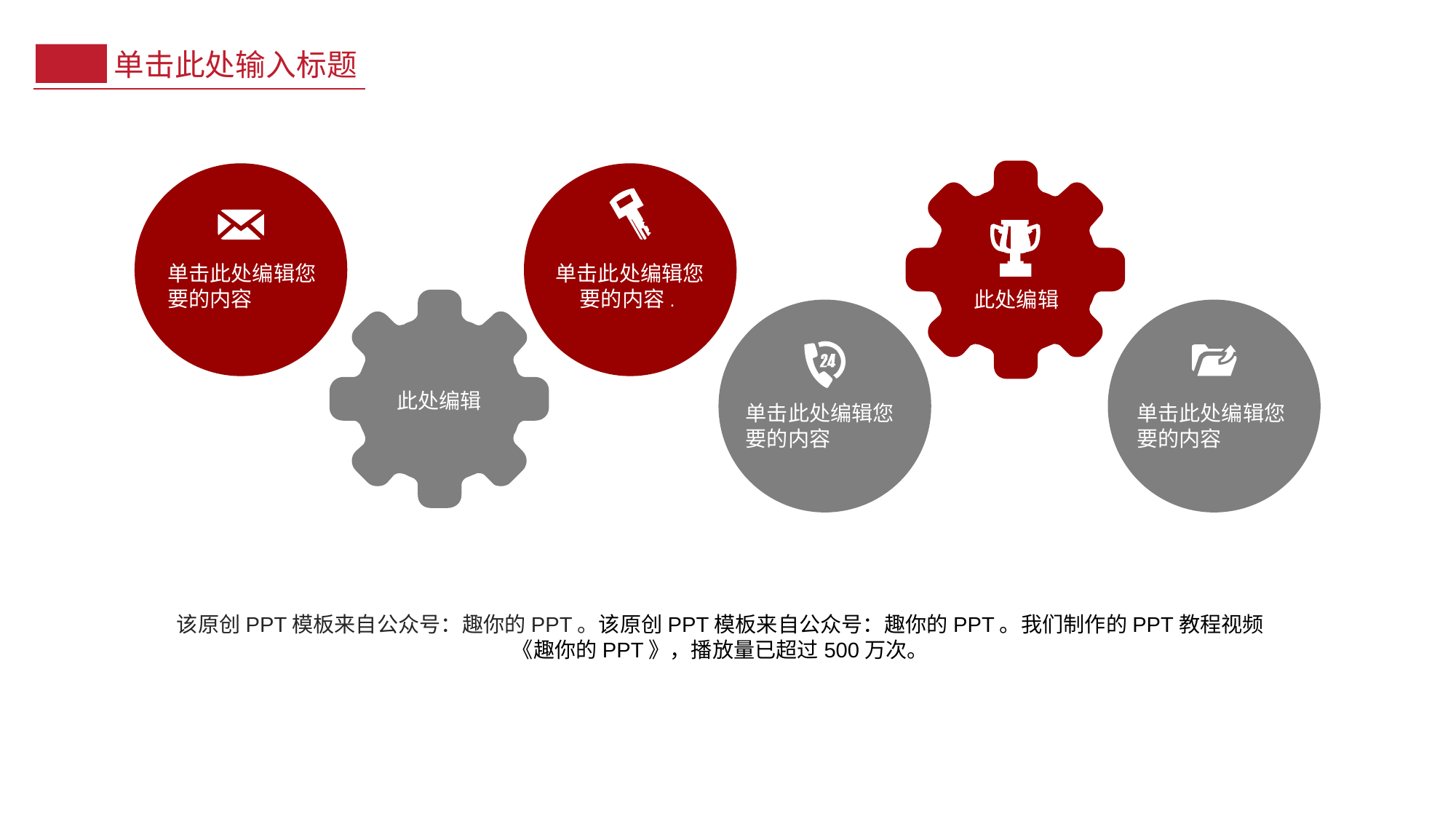

单击此处输入标题

单击此处编辑您要的内容
单击此处编辑您要的内容.
此处编辑

此处编辑
单击此处编辑您要的内容
单击此处编辑您要的内容
该原创PPT模板来自公众号：趣你的PPT。该原创PPT模板来自公众号：趣你的PPT。我们制作的PPT教程视频《趣你的PPT》，播放量已超过500万次。